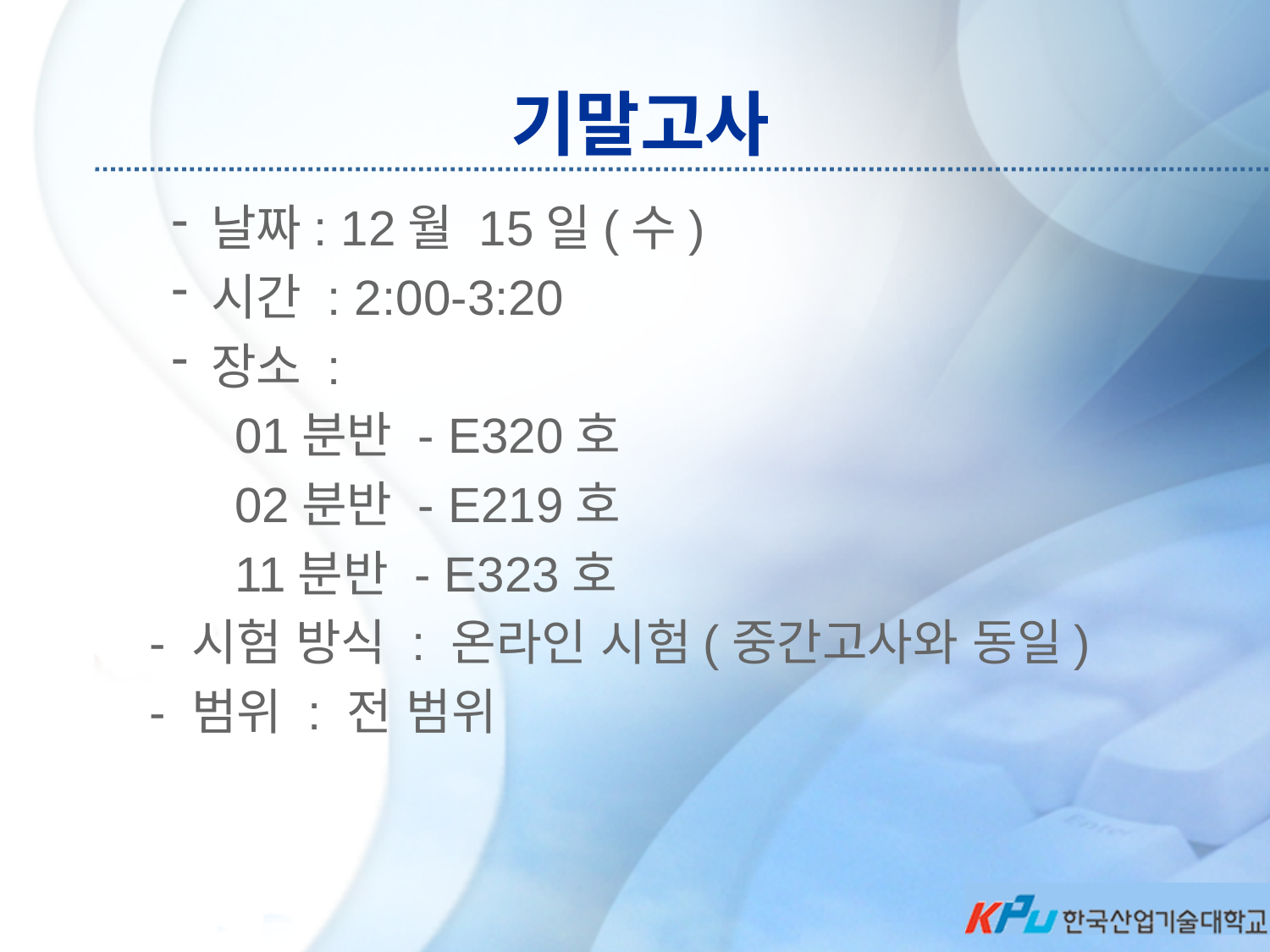

# 기말고사
날짜: 12월 15일(수)
시간 : 2:00-3:20
장소 :
  	01분반 - E320호
	02분반 - E219호
	11분반 - E323호
   - 시험 방식 : 온라인 시험(중간고사와 동일)
   - 범위 : 전 범위